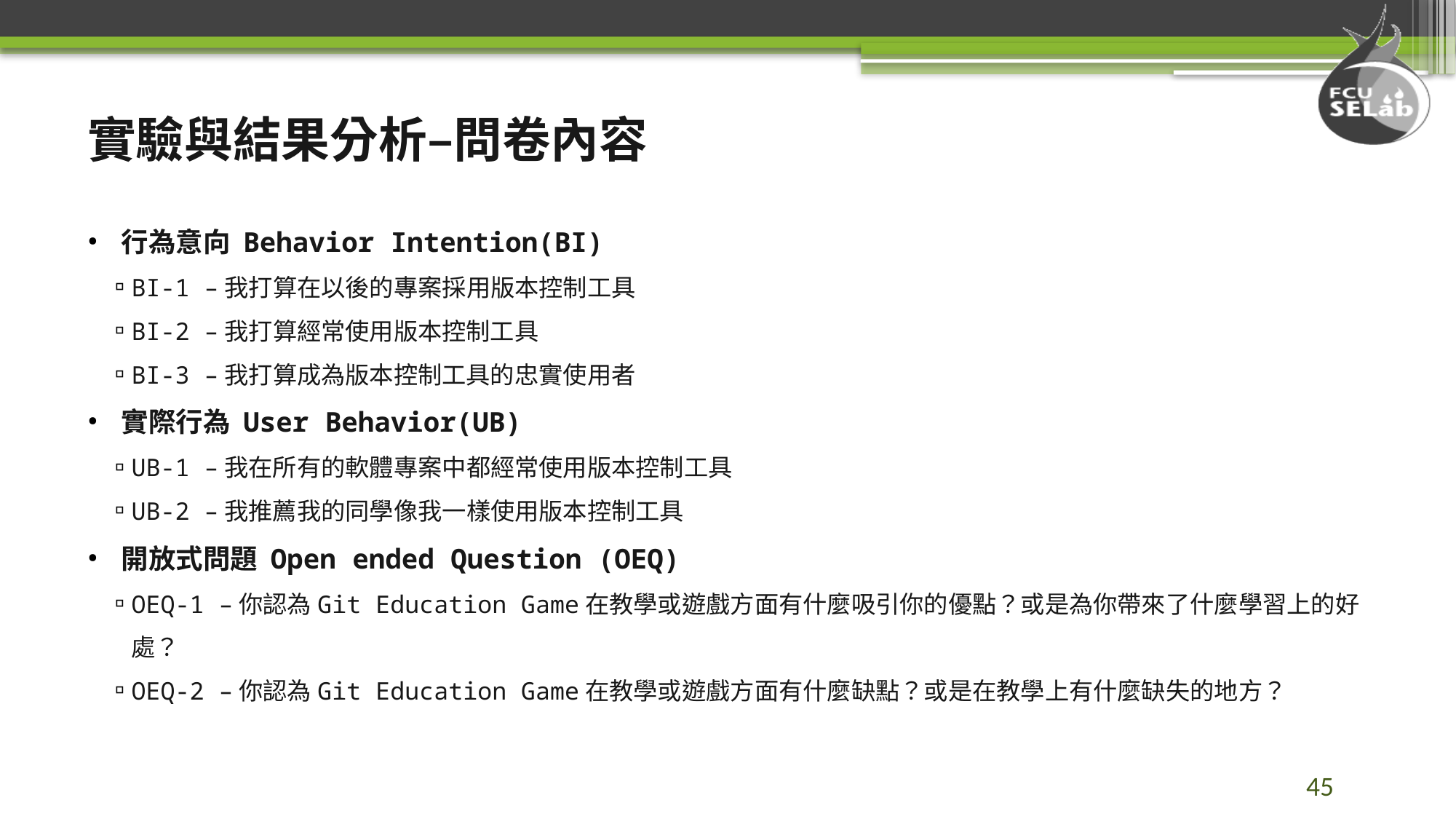

# 實驗與結果分析–問卷內容
行為意向 Behavior Intention(BI)
BI-1 –我打算在以後的專案採用版本控制工具
BI-2 –我打算經常使用版本控制工具
BI-3 –我打算成為版本控制工具的忠實使用者
實際行為 User Behavior(UB)
UB-1 –我在所有的軟體專案中都經常使用版本控制工具
UB-2 –我推薦我的同學像我一樣使用版本控制工具
開放式問題 Open ended Question (OEQ)
OEQ-1 –你認為Git Education Game在教學或遊戲方面有什麼吸引你的優點？或是為你帶來了什麼學習上的好處？
OEQ-2 –你認為Git Education Game在教學或遊戲方面有什麼缺點？或是在教學上有什麼缺失的地方？

45